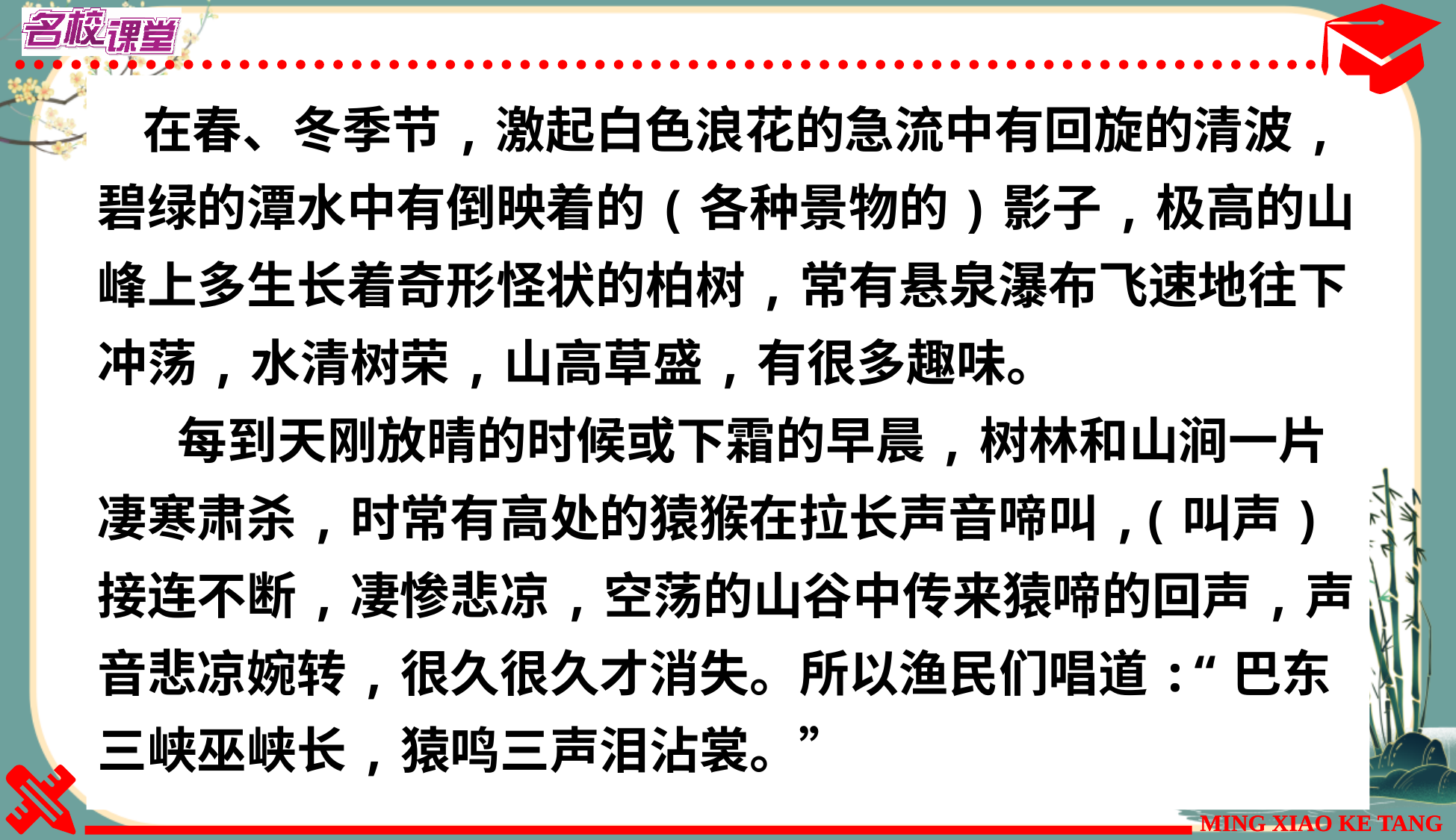

在春、冬季节,激起白色浪花的急流中有回旋的清波,碧绿的潭水中有倒映着的(各种景物的)影子,极高的山峰上多生长着奇形怪状的柏树,常有悬泉瀑布飞速地往下冲荡,水清树荣,山高草盛,有很多趣味。
      每到天刚放晴的时候或下霜的早晨,树林和山涧一片凄寒肃杀,时常有高处的猿猴在拉长声音啼叫,(叫声)接连不断,凄惨悲凉,空荡的山谷中传来猿啼的回声,声音悲凉婉转,很久很久才消失。所以渔民们唱道:“巴东三峡巫峡长,猿鸣三声泪沾裳。”